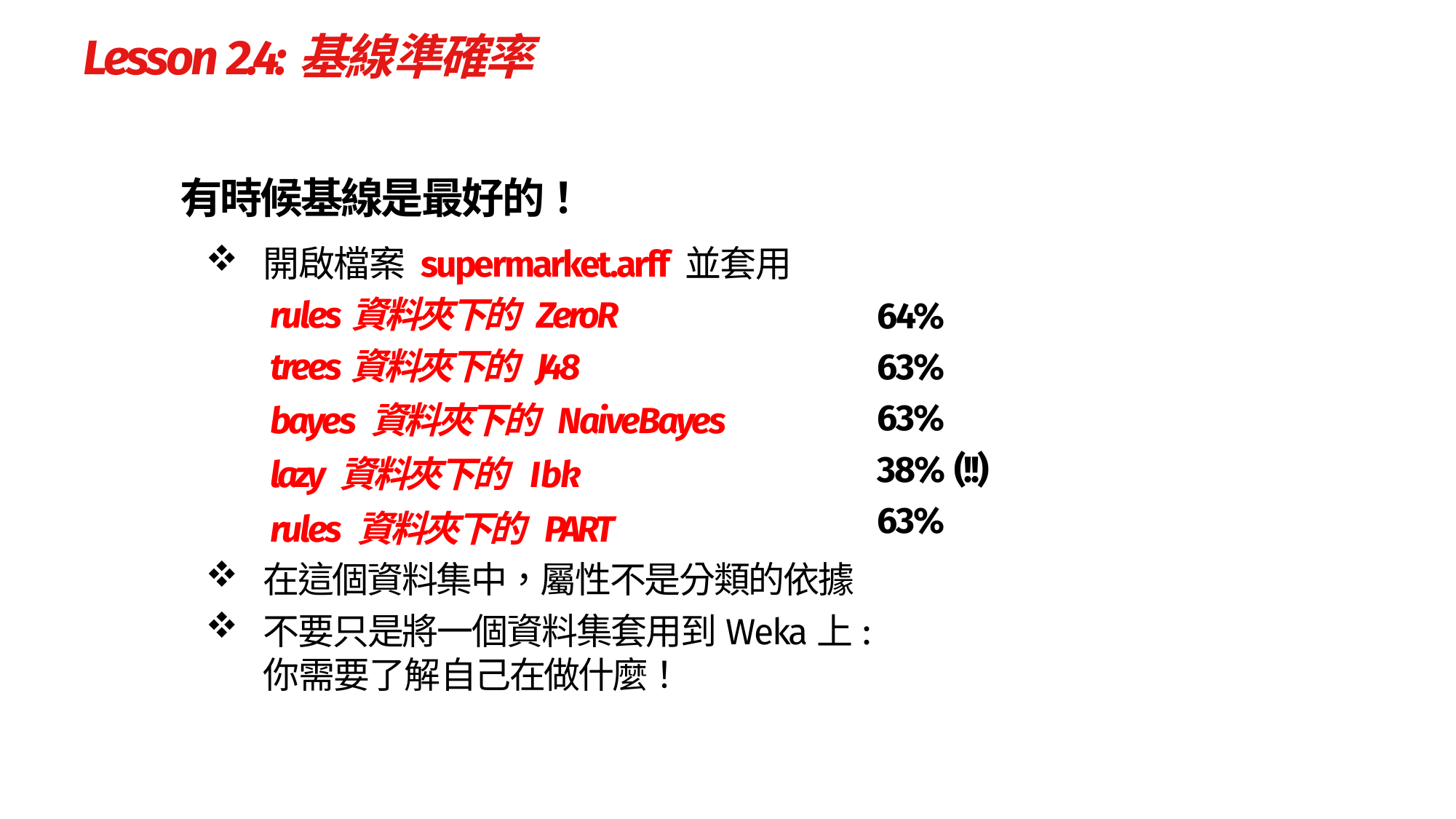

# Lesson 2.4:基線準確率
有時候基線是最好的！
開啟檔案 supermarket.arff 並套用
rules資料夾下的 ZeroR
trees資料夾下的 J48
bayes 資料夾下的  NaiveBayes
lazy 資料夾下的  Ibk
rules 資料夾下的  PART
在這個資料集中，屬性不是分類的依據
不要只是將一個資料集套用到Weka上:
你需要了解自己在做什麼！
64%
63%
63%
38% (!!)
63%